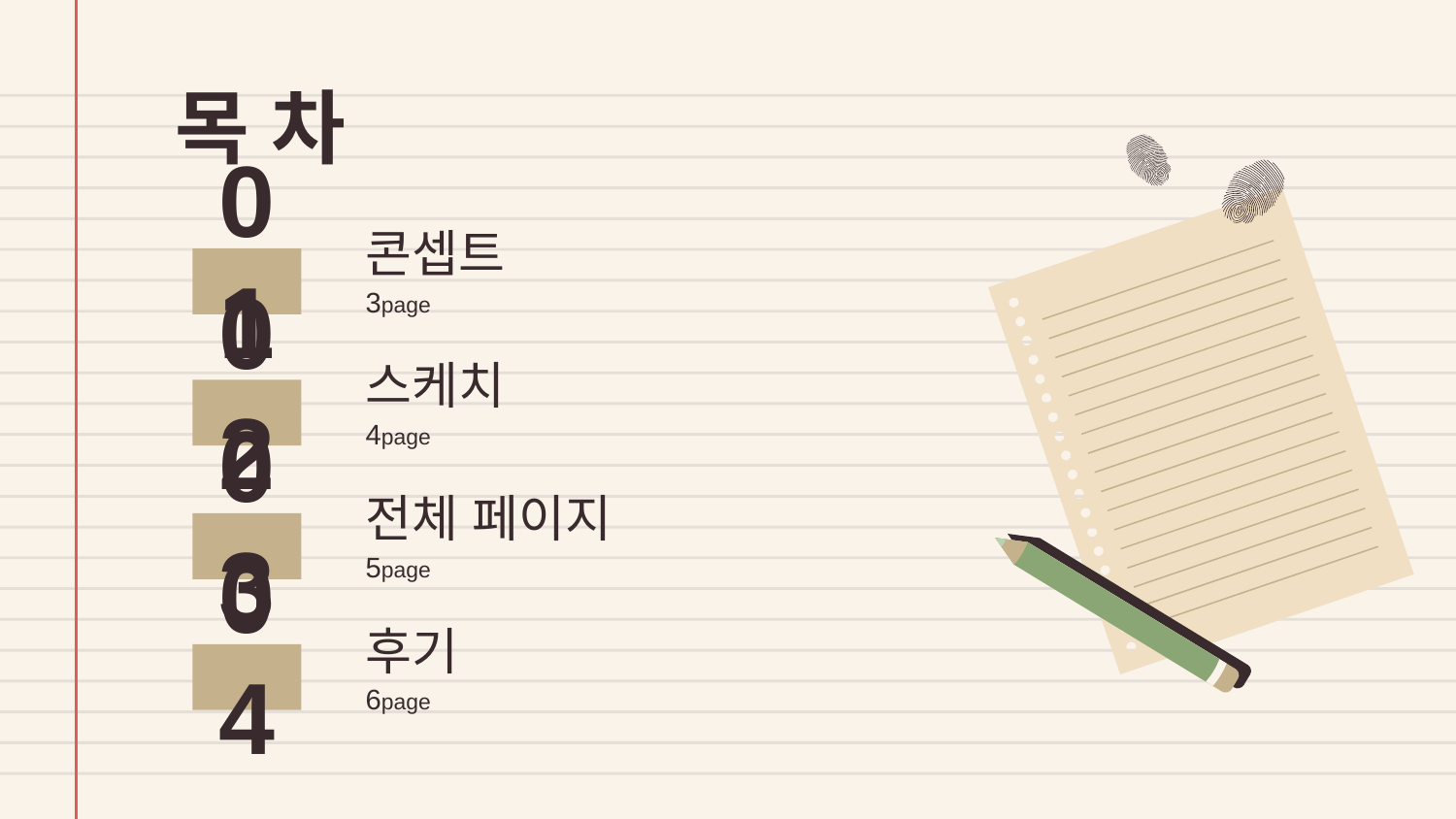

목 차

# 01
콘셉트

3page
02
스케치

4page
03
전체 페이지

5page
04
후기

6page